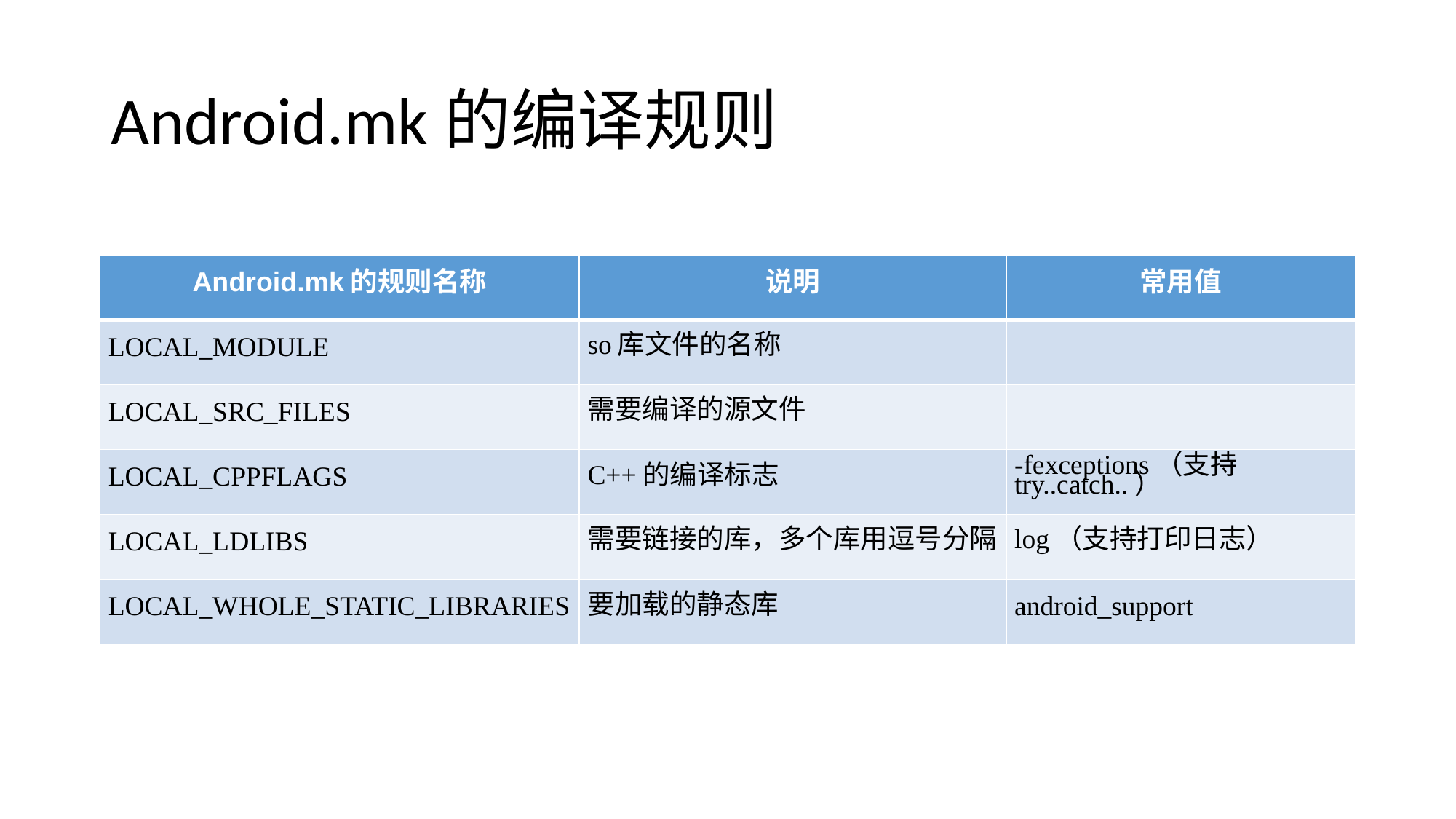

# Android.mk的编译规则
| Android.mk的规则名称 | 说明 | 常用值 |
| --- | --- | --- |
| LOCAL\_MODULE | so库文件的名称 |  |
| LOCAL\_SRC\_FILES | 需要编译的源文件 |  |
| LOCAL\_CPPFLAGS | C++的编译标志 | -fexceptions（支持try..catch..） |
| LOCAL\_LDLIBS | 需要链接的库，多个库用逗号分隔 | log（支持打印日志） |
| LOCAL\_WHOLE\_STATIC\_LIBRARIES | 要加载的静态库 | android\_support |